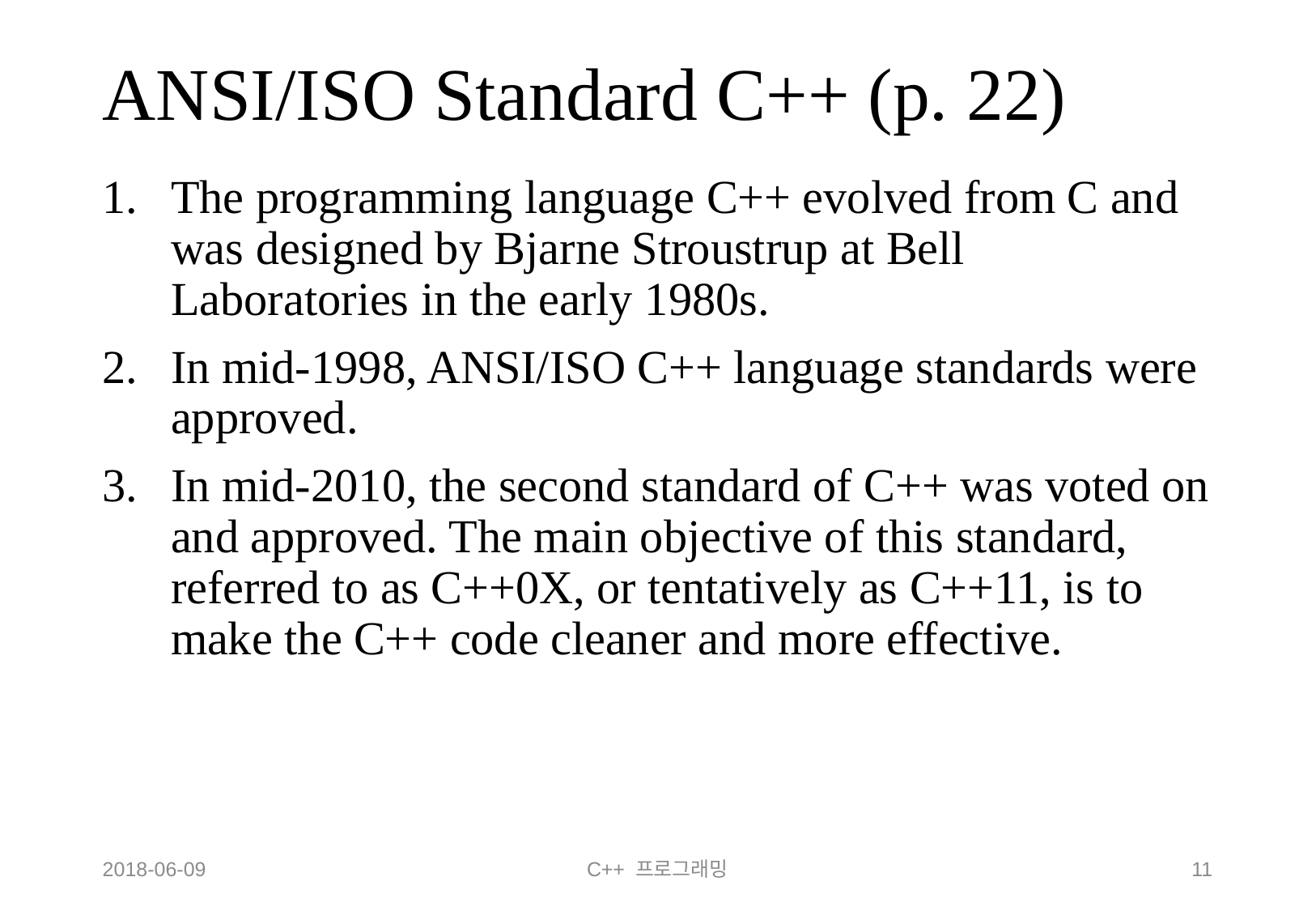

# ANSI/ISO Standard C++ (p. 22)
The programming language C++ evolved from C and was designed by Bjarne Stroustrup at Bell Laboratories in the early 1980s.
In mid-1998, ANSI/ISO C++ language standards were approved.
In mid-2010, the second standard of C++ was voted on and approved. The main objective of this standard, referred to as C++0X, or tentatively as C++11, is to make the C++ code cleaner and more effective.
2018-06-09
C++ 프로그래밍
11